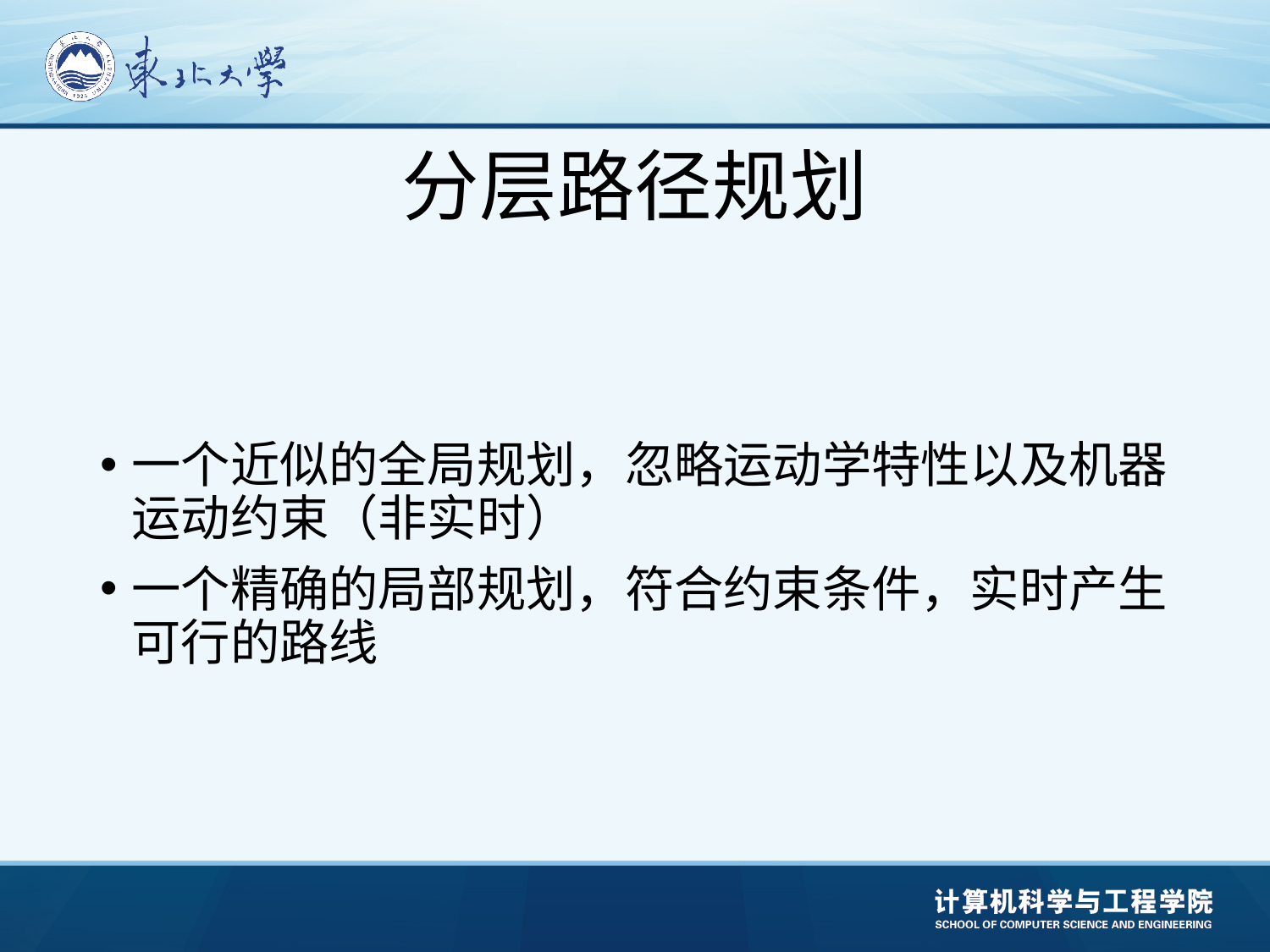

# 分层路径规划
一个近似的全局规划，忽略运动学特性以及机器运动约束（非实时）
一个精确的局部规划，符合约束条件，实时产生可行的路线